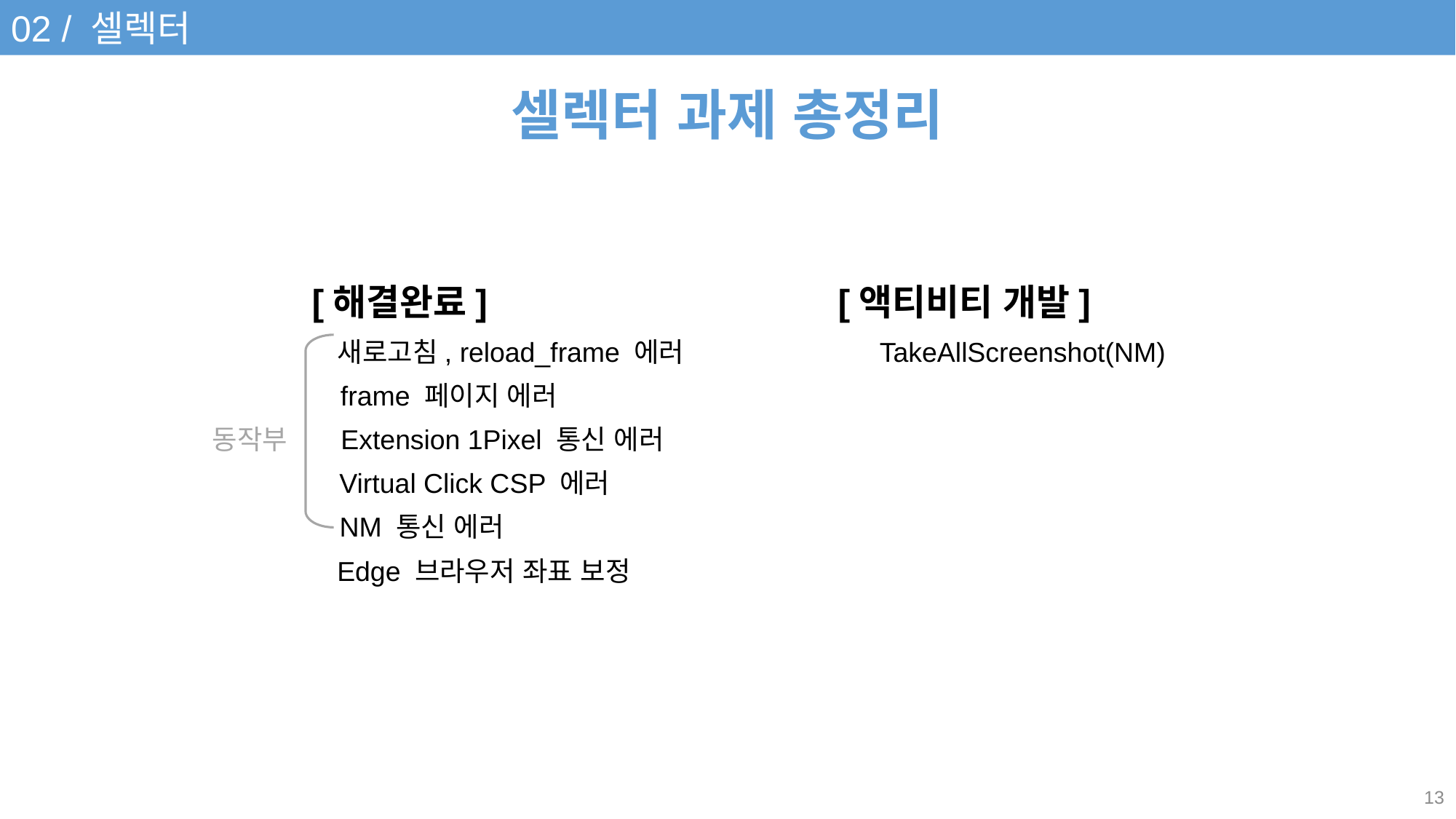

02 / 셀렉터
셀렉터 과제 총정리
[해결완료]
새로고침, reload_frame 에러

frame 페이지 에러
동작부
Extension 1Pixel 통신 에러
Virtual Click CSP 에러
NM 통신 에러
Edge 브라우저 좌표 보정
[액티비티 개발]
TakeAllScreenshot(NM)
13